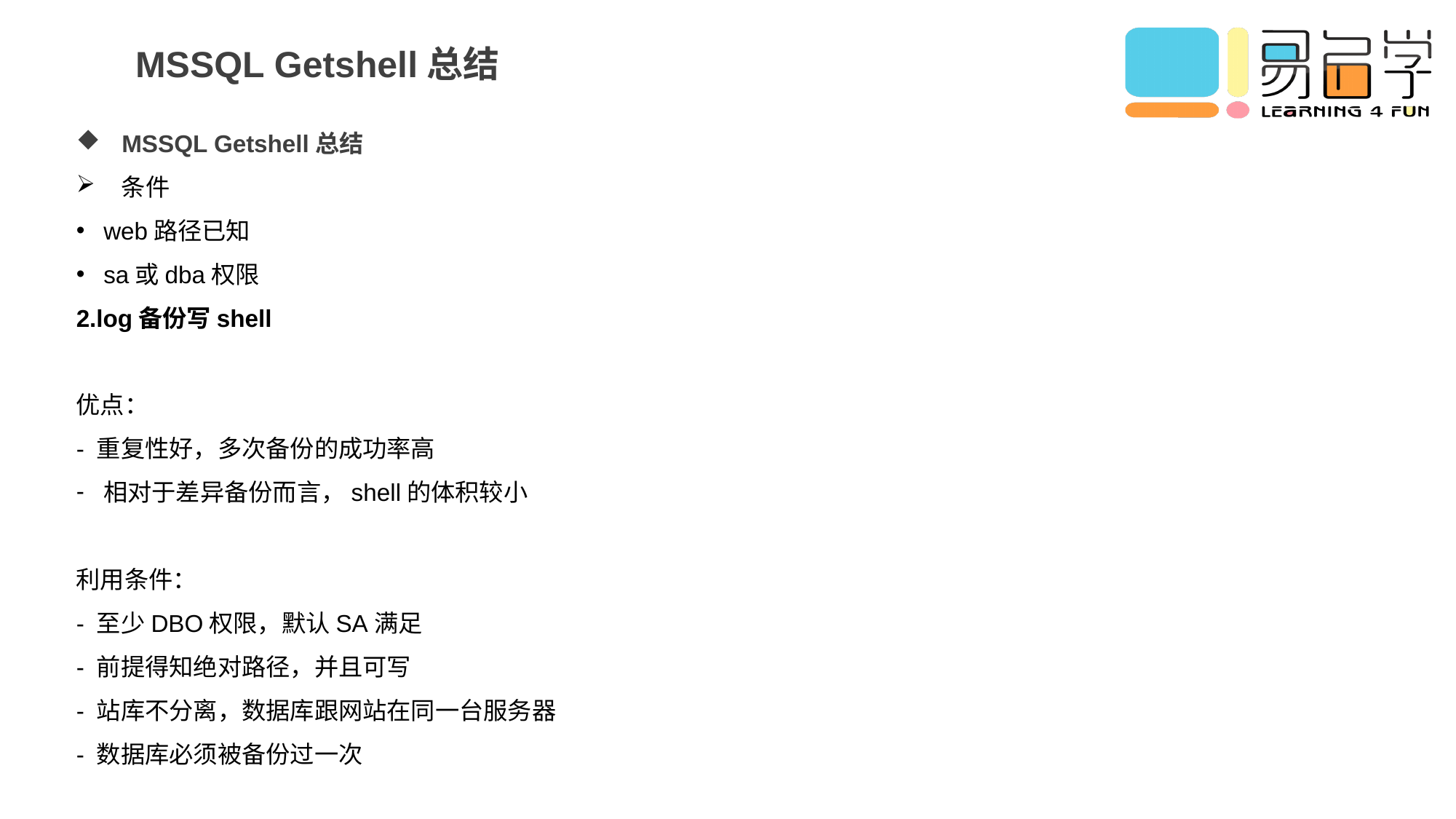

MSSQL Getshell总结
MSSQL Getshell总结
条件
web路径已知
sa或dba权限
2.log备份写shell

优点：
- 重复性好，多次备份的成功率高
相对于差异备份而言，shell的体积较小

利用条件：
- 至少DBO权限，默认SA满足
- 前提得知绝对路径，并且可写
- 站库不分离，数据库跟网站在同一台服务器
- 数据库必须被备份过一次